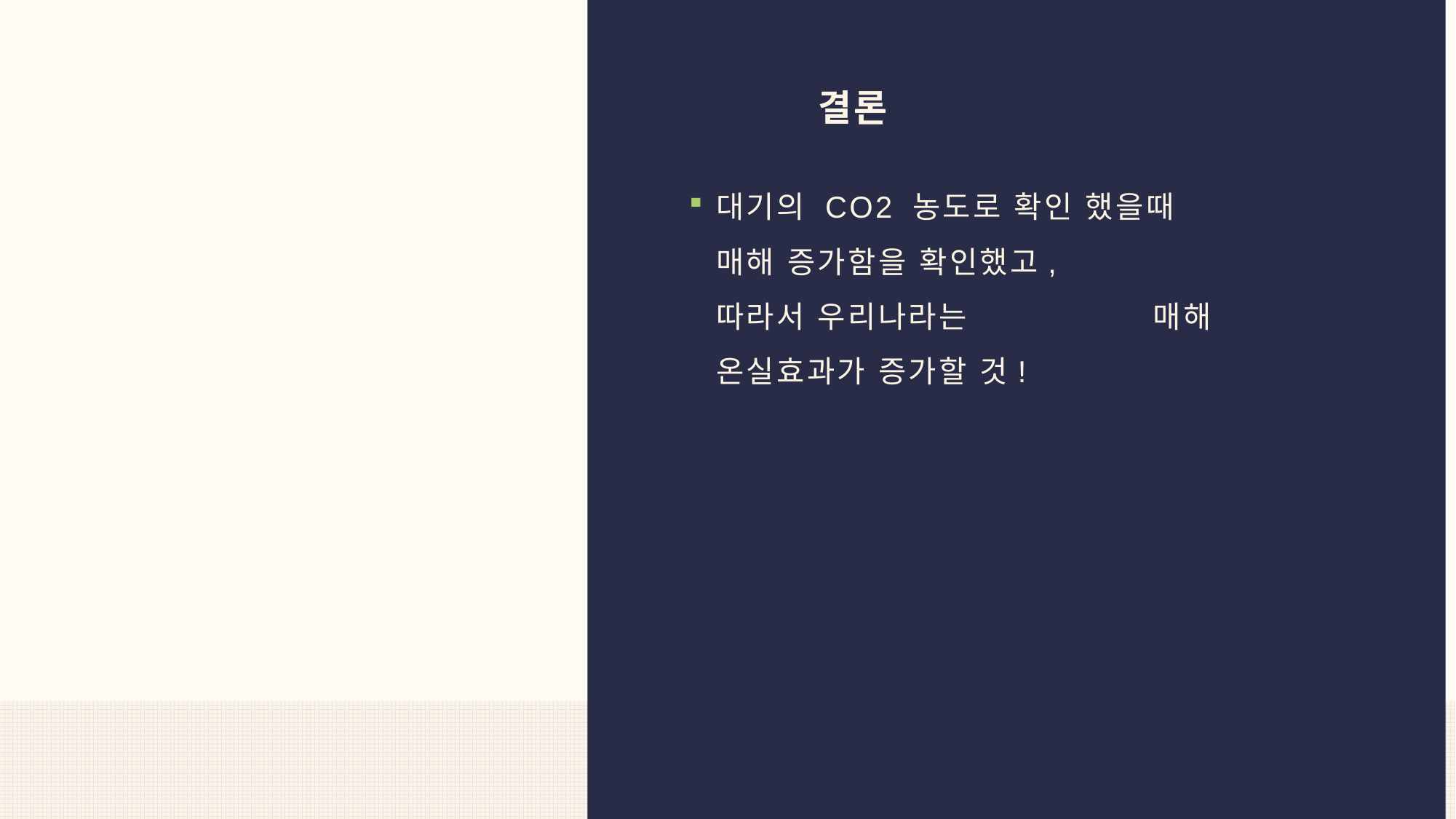

# 결론
대기의 CO2 농도로 확인 했을때   매해 증가함을 확인했고,           따라서 우리나라는                 매해 온실효과가 증가할 것!